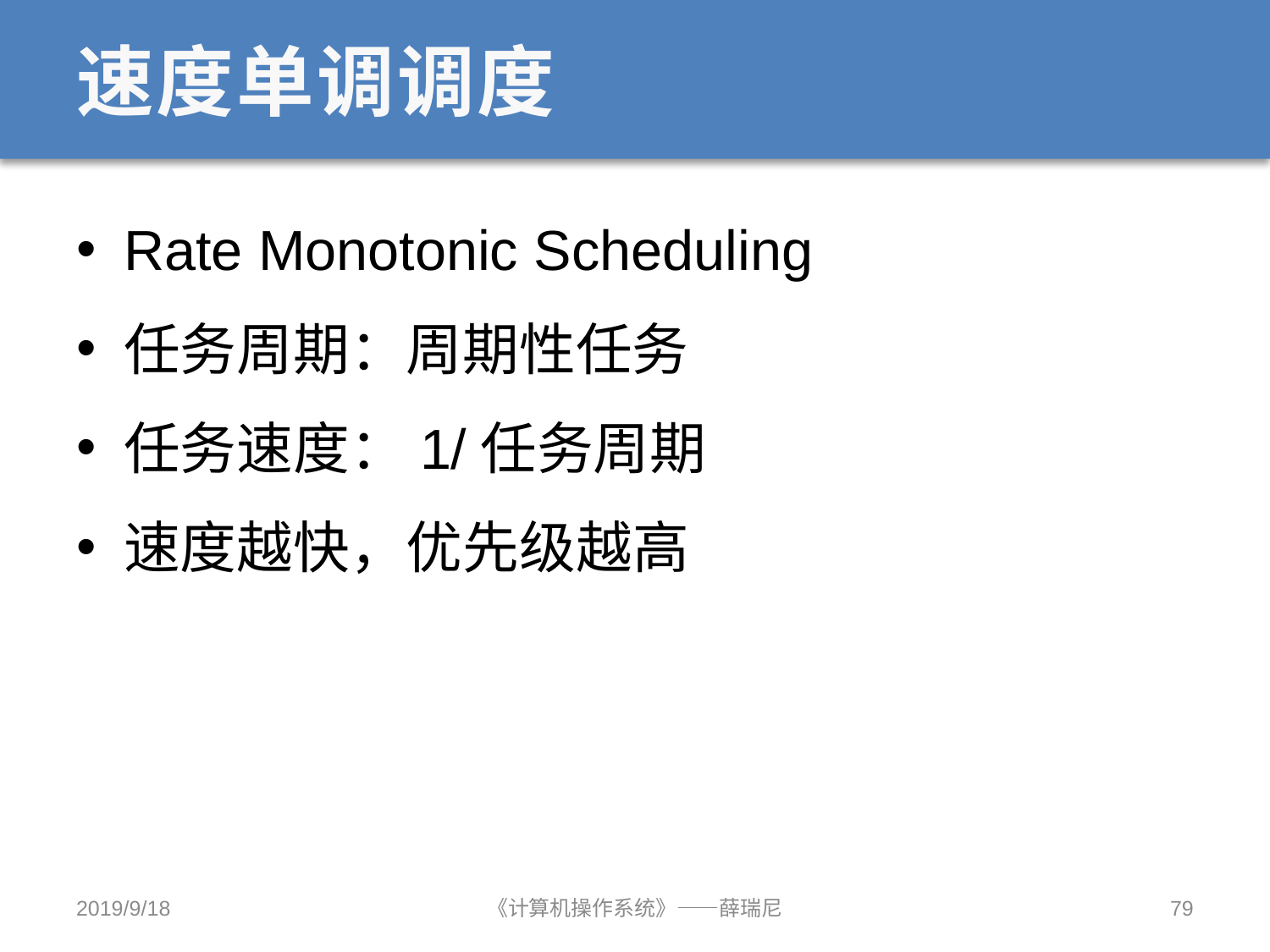

# 速度单调调度
Rate Monotonic Scheduling
任务周期：周期性任务
任务速度：1/任务周期
速度越快，优先级越高
2019/9/18
《计算机操作系统》——薛瑞尼
79